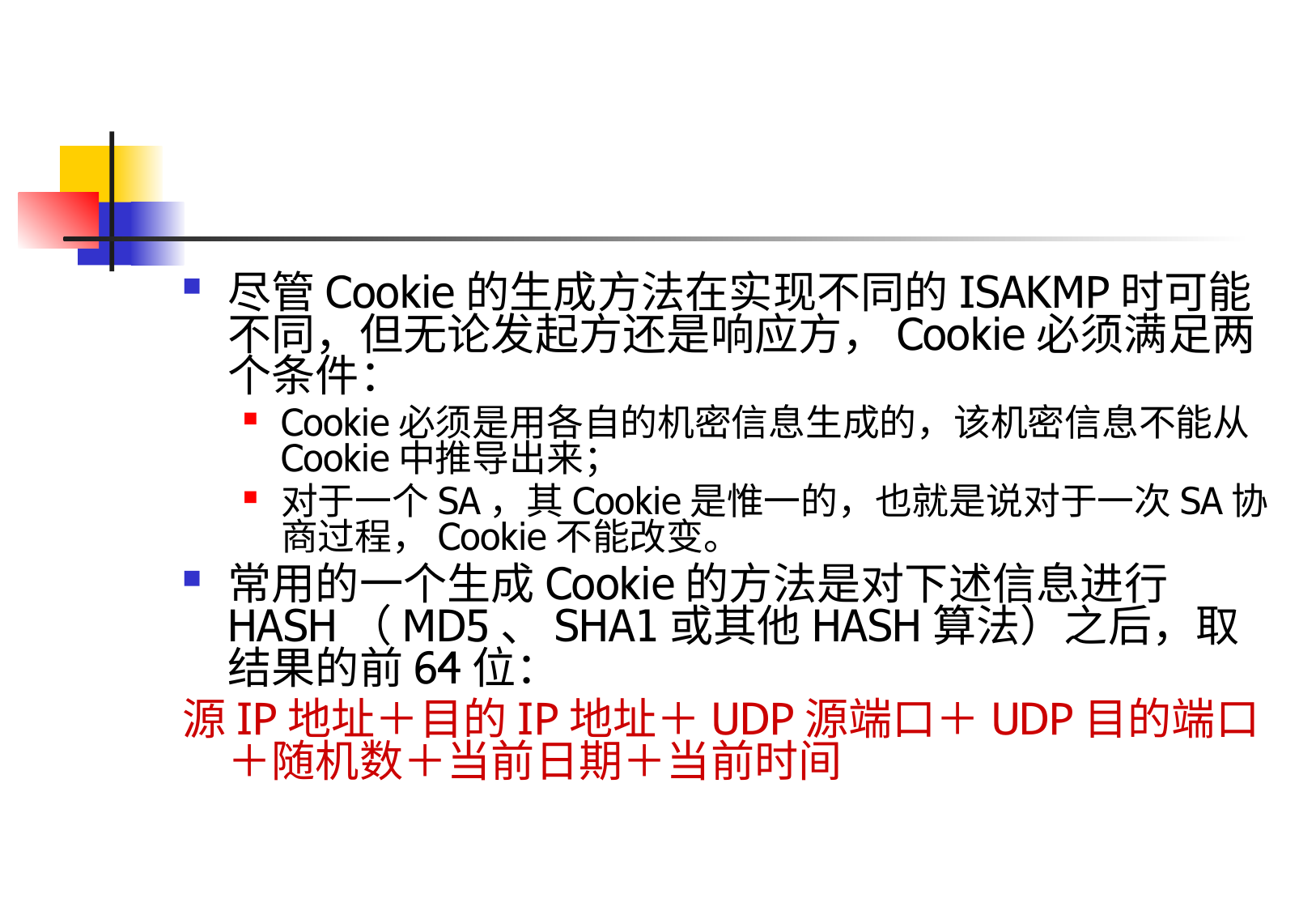

#
尽管Cookie的生成方法在实现不同的ISAKMP时可能不同，但无论发起方还是响应方，Cookie必须满足两个条件：
Cookie必须是用各自的机密信息生成的，该机密信息不能从Cookie中推导出来；
对于一个SA，其Cookie是惟一的，也就是说对于一次SA协商过程，Cookie不能改变。
常用的一个生成Cookie的方法是对下述信息进行HASH（MD5、SHA1或其他HASH算法）之后，取结果的前64位：
源IP地址＋目的IP地址＋UDP源端口＋UDP目的端口＋随机数＋当前日期＋当前时间